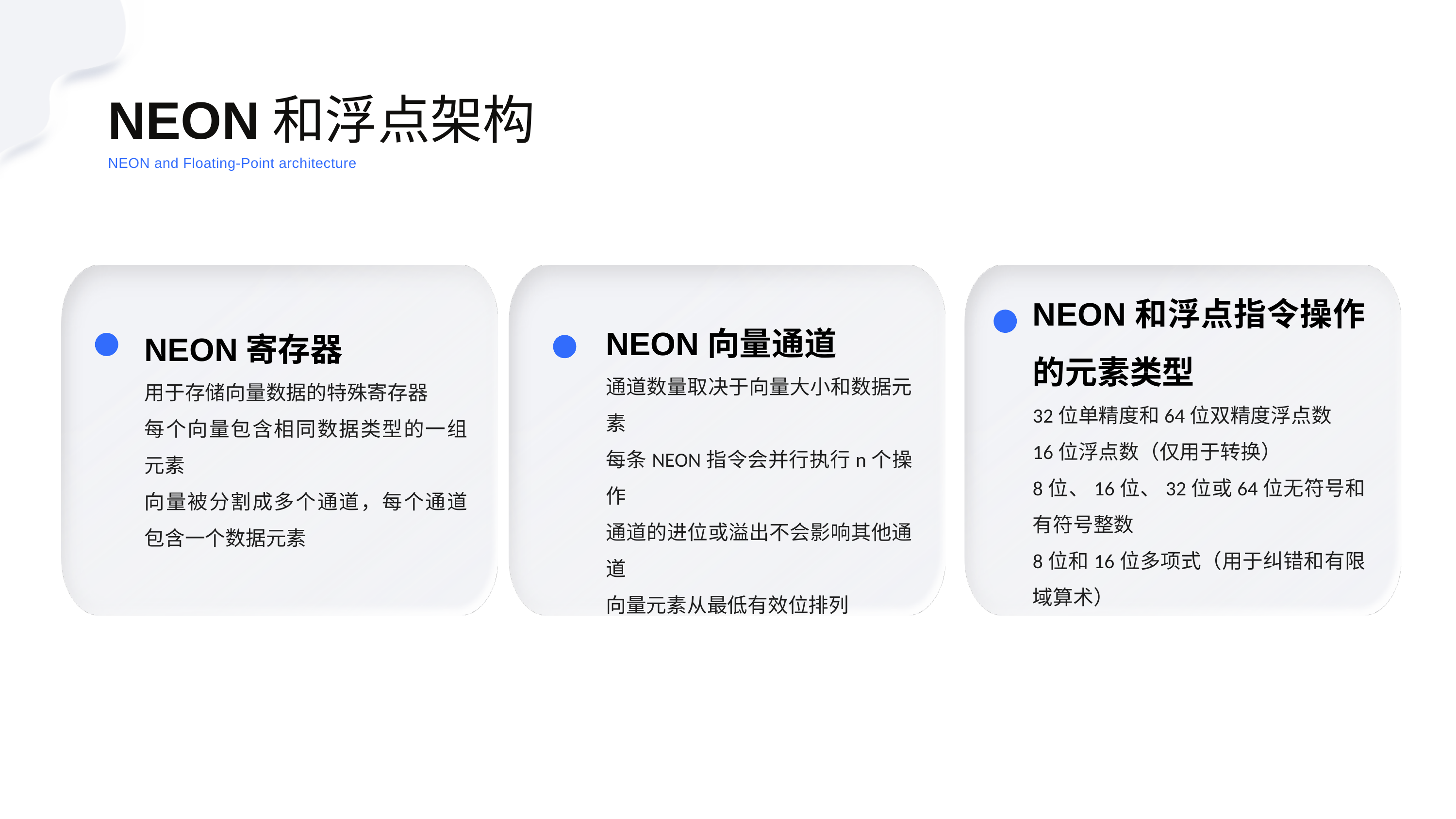

NEON和浮点架构
NEON and Floating-Point architecture

NEON和浮点指令操作的元素类型
32位单精度和64位双精度浮点数
16位浮点数（仅用于转换）
8位、16位、32位或64位无符号和有符号整数
8位和16位多项式（用于纠错和有限域算术）

NEON向量通道
通道数量取决于向量大小和数据元素
每条NEON指令会并行执行n个操作
通道的进位或溢出不会影响其他通道
向量元素从最低有效位排列

NEON寄存器
用于存储向量数据的特殊寄存器
每个向量包含相同数据类型的一组元素
向量被分割成多个通道，每个通道包含一个数据元素